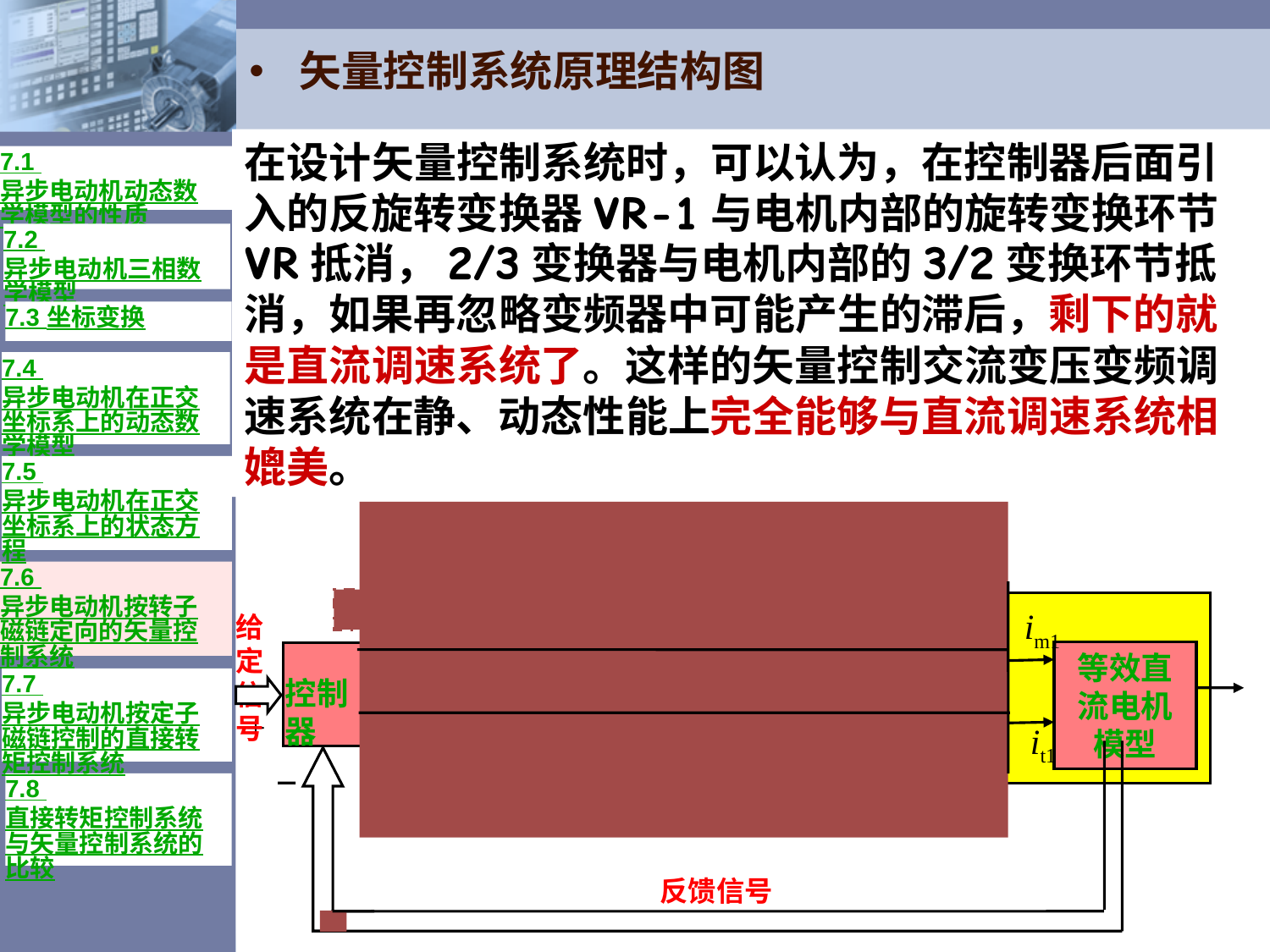

矢量控制系统原理结构图
ϕ
~
ϕ

iA
i*A
i*α1
im1
i*m1
iα1
ω
给定信号

iB

i*B
等效直流电机模型

电流控制变频器

i*t1

VR-1
2/3
3/2
VR
控制器
iβ1
i*β1
iC

i*C

+

it1

ω1
异步电动机

反馈信号

在设计矢量控制系统时，可以认为，在控制器后面引入的反旋转变换器VR-1与电机内部的旋转变换环节VR抵消，2/3变换器与电机内部的3/2变换环节抵消，如果再忽略变频器中可能产生的滞后，剩下的就是直流调速系统了。这样的矢量控制交流变压变频调速系统在静、动态性能上完全能够与直流调速系统相媲美。
7.1 异步电动机动态数学模型的性质
7.2 异步电动机三相数学模型
7.3 坐标变换
7.4 异步电动机在正交坐标系上的动态数学模型
7.5 异步电动机在正交坐标系上的状态方程
ϕ
~
ϕ

iA
i*A
i*α1
im1
i*m1
iα1
给定信号

iB

i*B
等效直流电机模型

电流控制变频器

i*t1

VR-1
2/3
3/2
VR
控制器
iβ1
i*β1
iC

i*C

+

it1

ω1
异步电动机

反馈信号

7.6 异步电动机按转子磁链定向的矢量控制系统
7.7 异步电动机按定子磁链控制的直接转矩控制系统
7.8 直接转矩控制系统与矢量控制系统的比较